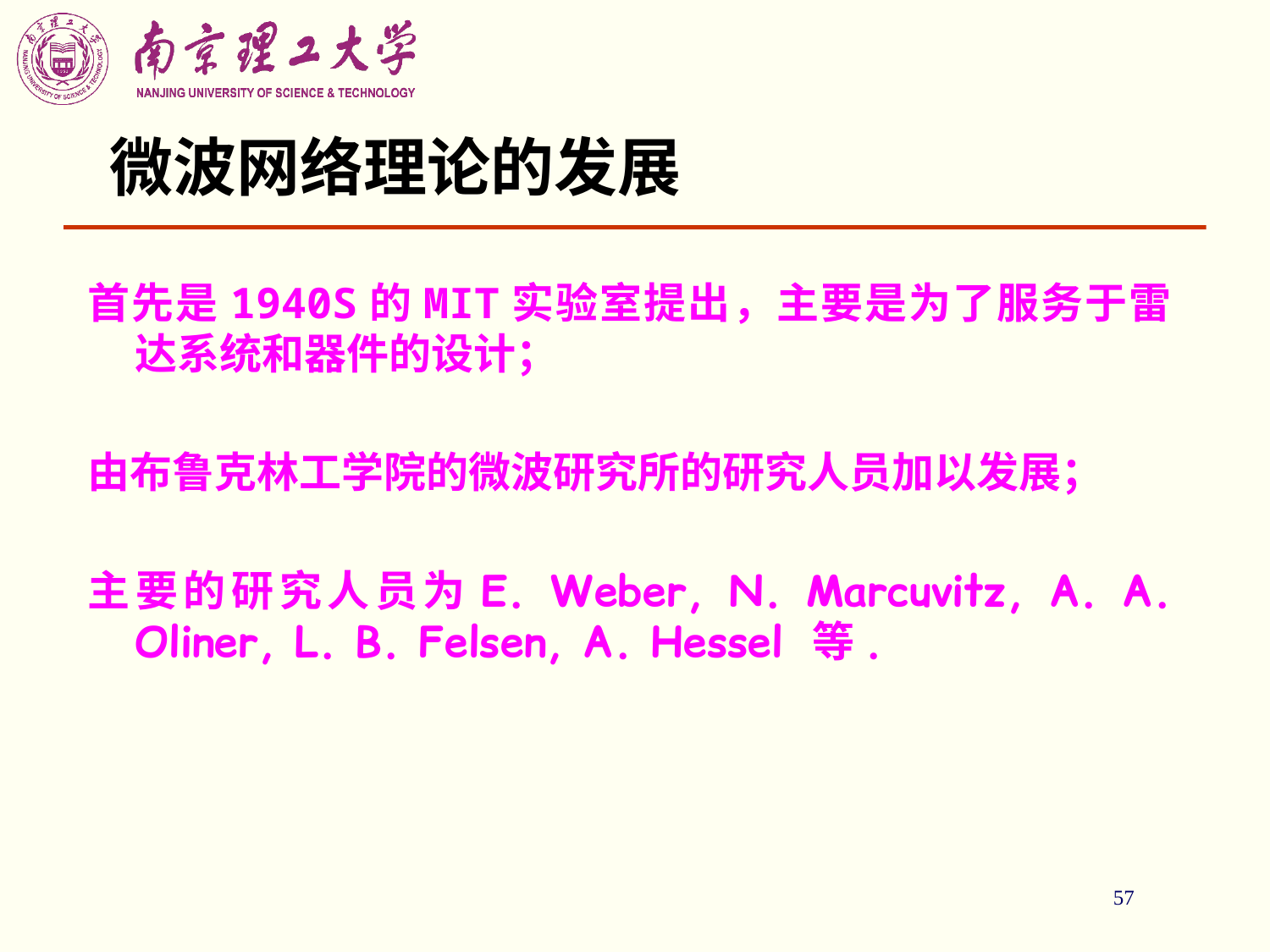

57
# 微波网络理论的发展
首先是1940S的MIT实验室提出，主要是为了服务于雷达系统和器件的设计；

由布鲁克林工学院的微波研究所的研究人员加以发展；

主要的研究人员为E. Weber, N. Marcuvitz, A. A. Oliner, L. B. Felsen, A. Hessel 等.